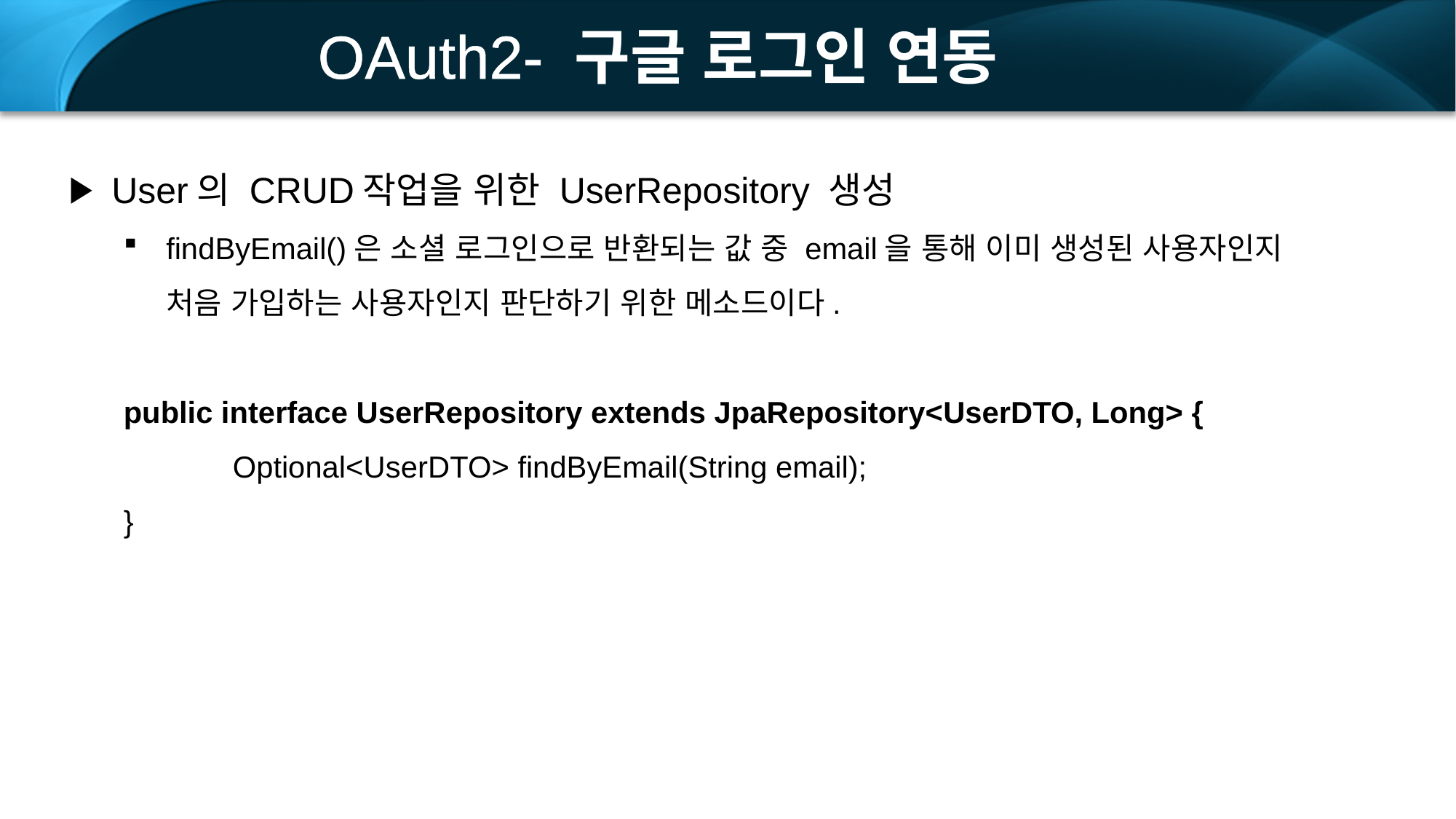

OAuth2- 구글 로그인 연동
User의 CRUD작업을 위한 UserRepository 생성
findByEmail()은 소셜 로그인으로 반환되는 값 중 email을 통해 이미 생성된 사용자인지 처음 가입하는 사용자인지 판단하기 위한 메소드이다.

public interface UserRepository extends JpaRepository<UserDTO, Long> {
	Optional<UserDTO> findByEmail(String email);
}